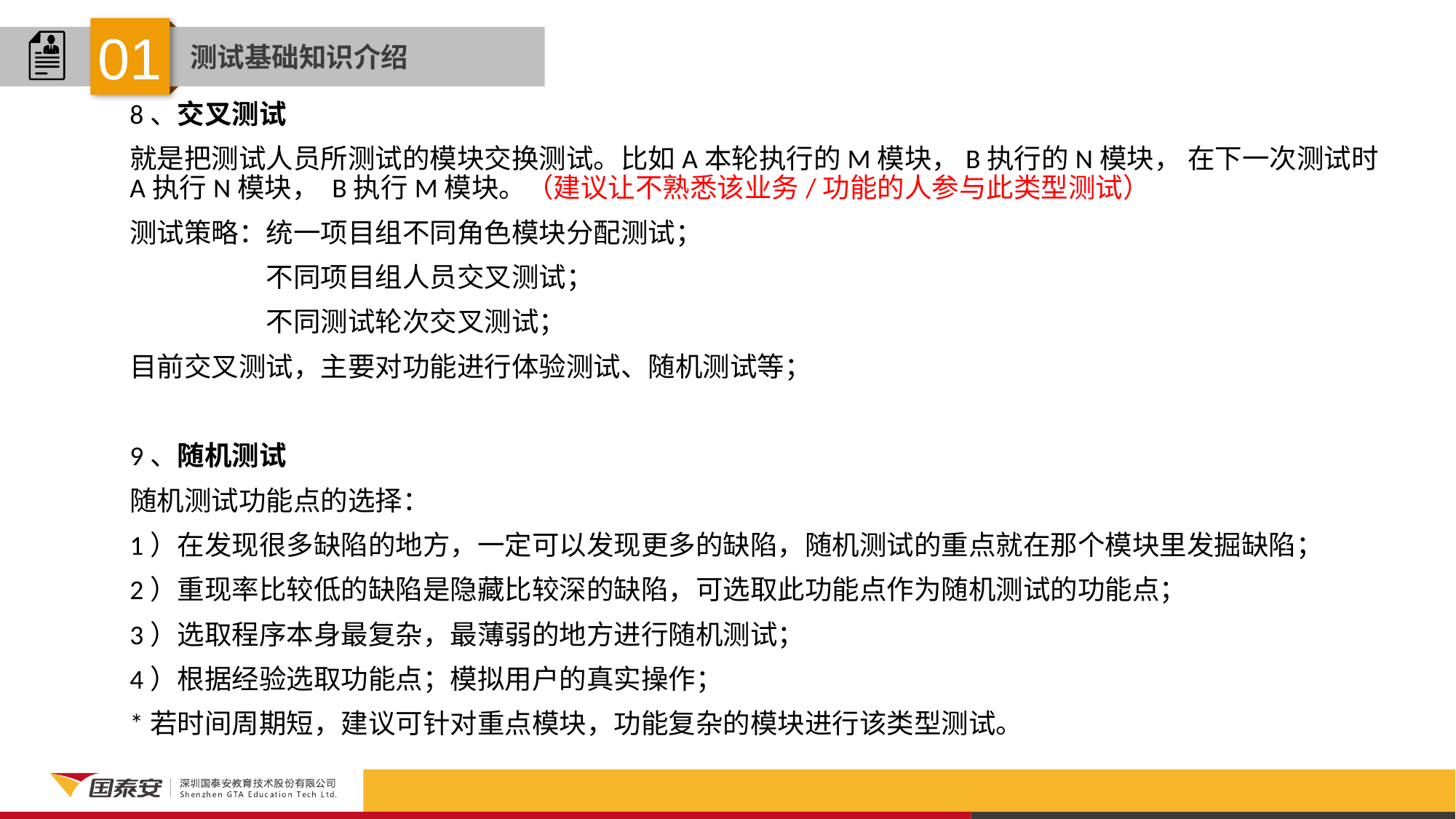

01

测试基础知识介绍
8、交叉测试
就是把测试人员所测试的模块交换测试。比如A本轮执行的M模块，B执行的N模块， 在下一次测试时 A执行N模块， B执行M模块。（建议让不熟悉该业务/功能的人参与此类型测试）
测试策略：统一项目组不同角色模块分配测试；
                     不同项目组人员交叉测试；
                     不同测试轮次交叉测试；
目前交叉测试，主要对功能进行体验测试、随机测试等；

9、随机测试
随机测试功能点的选择：
1）在发现很多缺陷的地方，一定可以发现更多的缺陷，随机测试的重点就在那个模块里发掘缺陷；
2）重现率比较低的缺陷是隐藏比较深的缺陷，可选取此功能点作为随机测试的功能点；
3）选取程序本身最复杂，最薄弱的地方进行随机测试；
4）根据经验选取功能点；模拟用户的真实操作；
*若时间周期短，建议可针对重点模块，功能复杂的模块进行该类型测试。